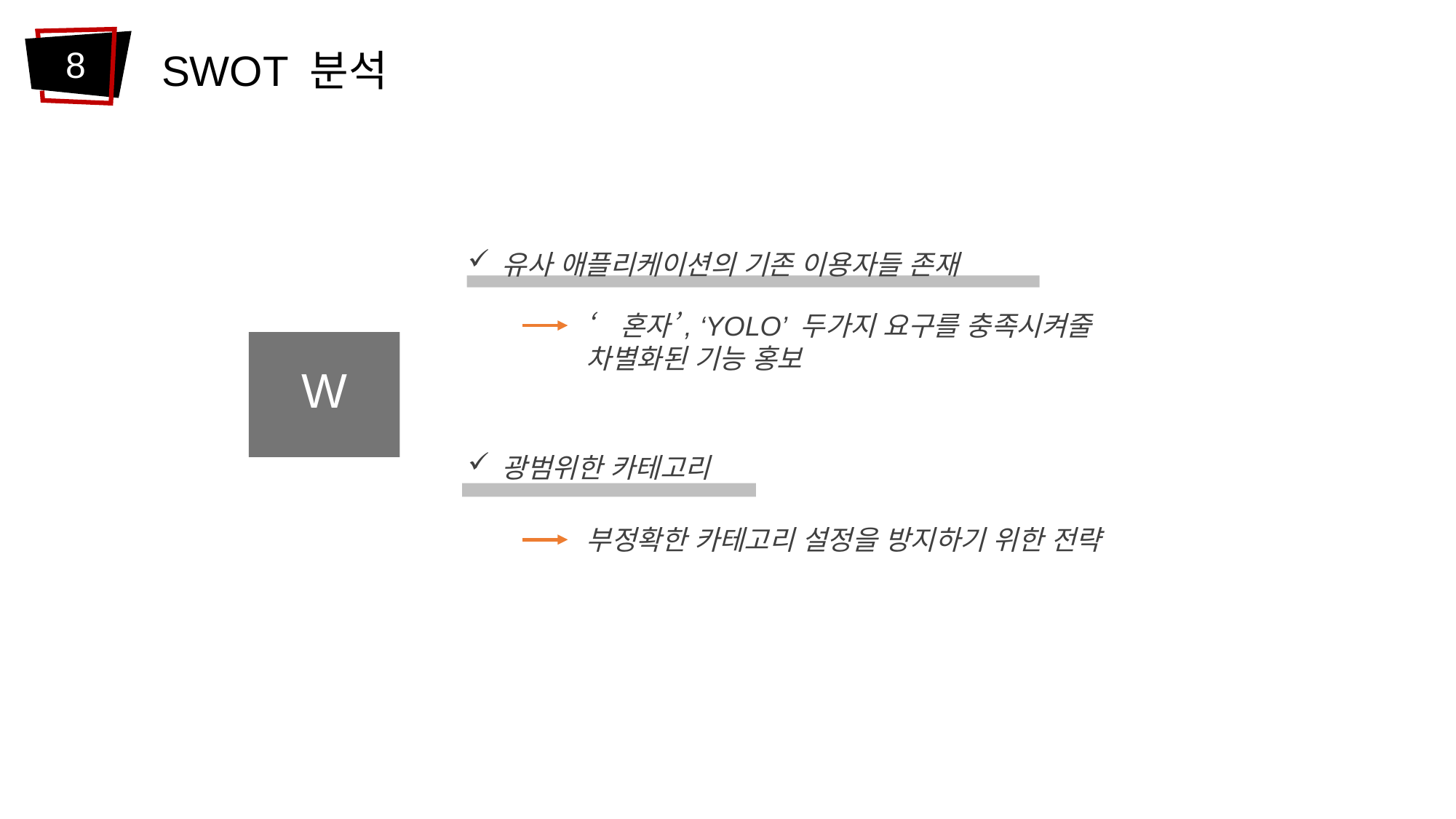

8
SWOT 분석
유사 애플리케이션의 기존 이용자들 존재

‘혼자’, ‘YOLO’ 두가지 요구를 충족시켜줄 차별화된 기능 홍보

W
광범위한 카테고리

부정확한 카테고리 설정을 방지하기 위한 전략